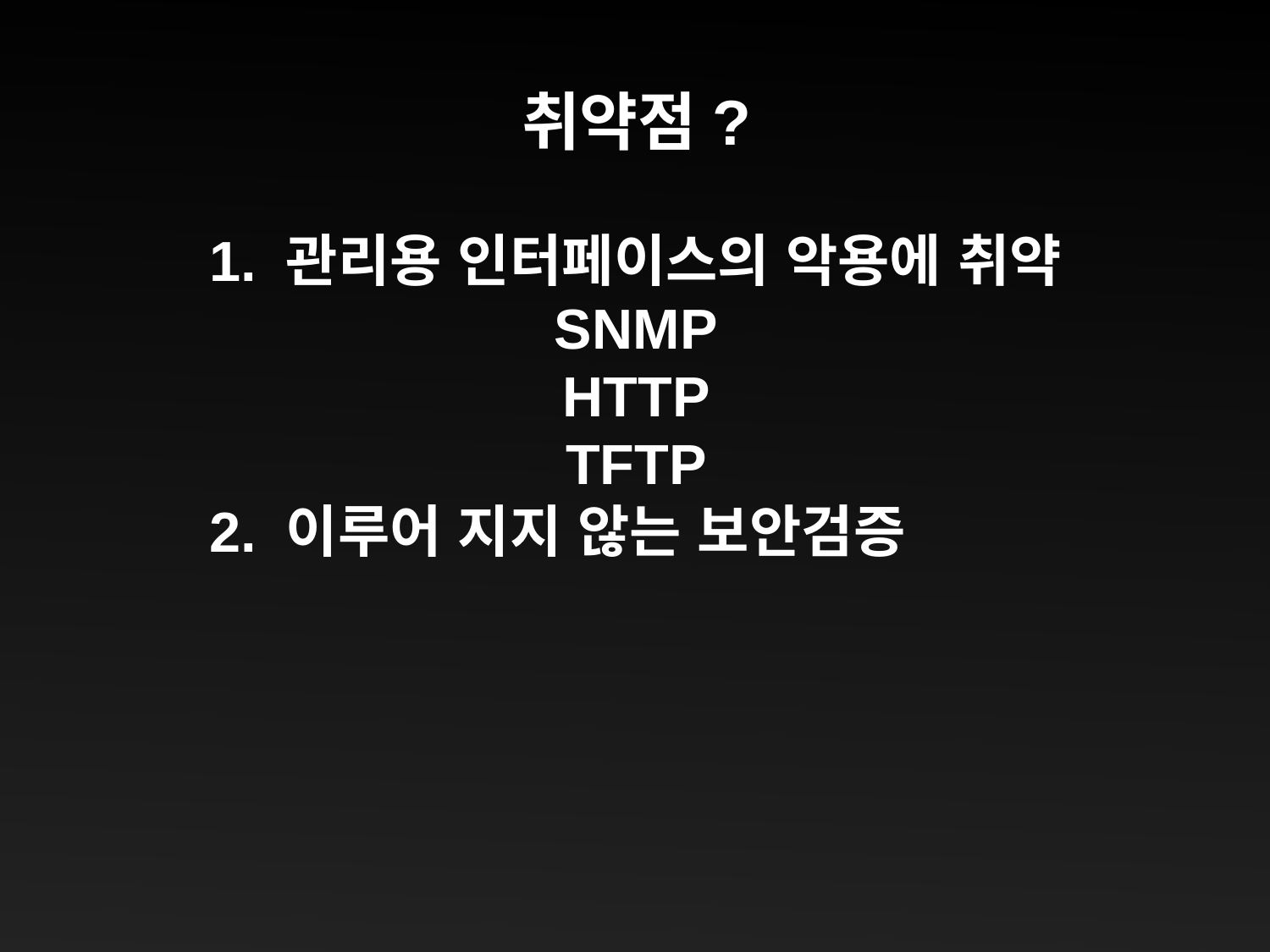

취약점?

1. 관리용 인터페이스의 악용에 취약
SNMP
HTTP
TFTP
2. 이루어 지지 않는 보안검증